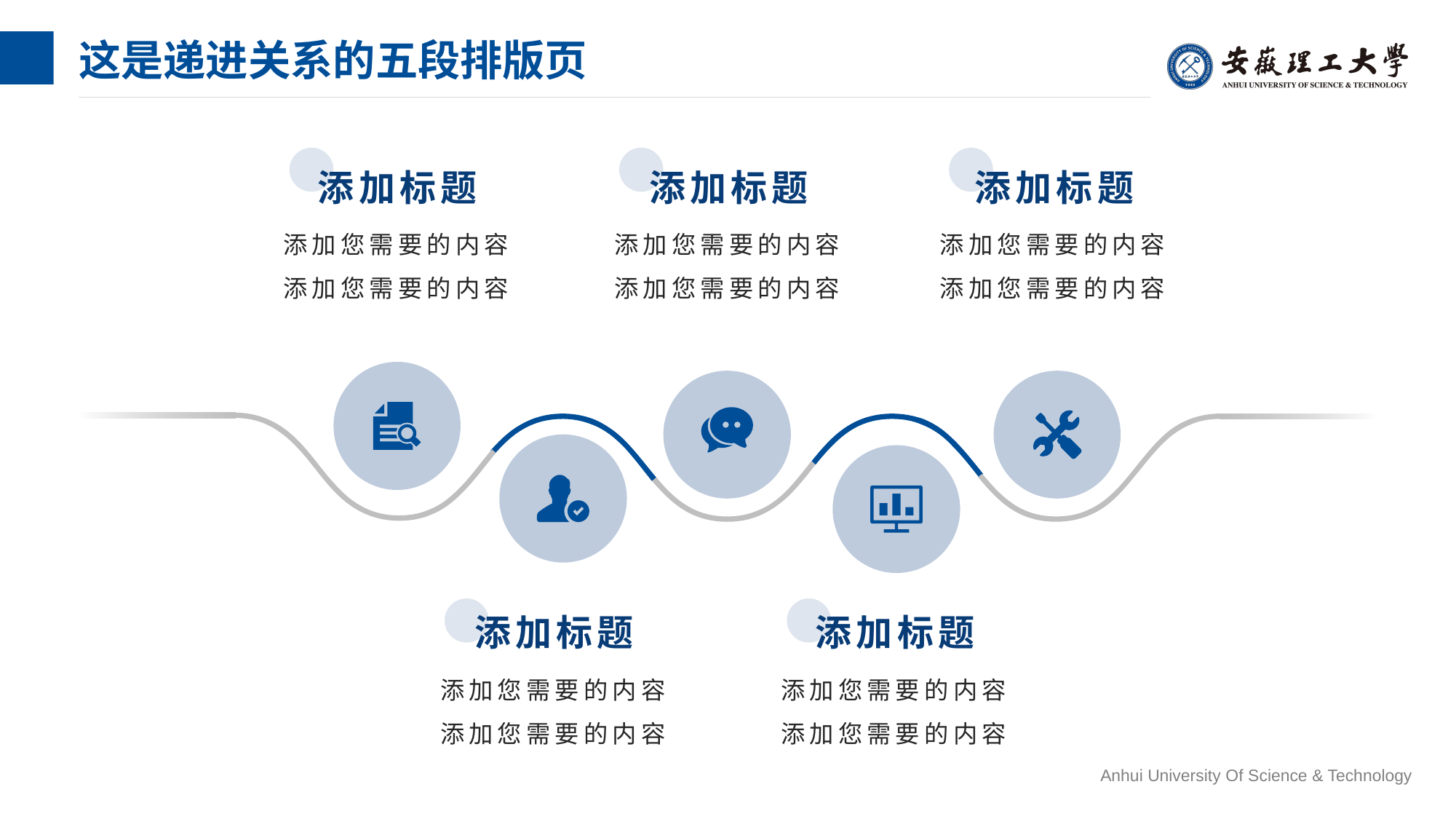

# 这是递进关系的五段排版页

添加标题
添加您需要的内容
添加您需要的内容
添加标题
添加您需要的内容
添加您需要的内容
添加标题
添加您需要的内容
添加您需要的内容

添加标题
添加您需要的内容
添加您需要的内容
添加标题
添加您需要的内容
添加您需要的内容